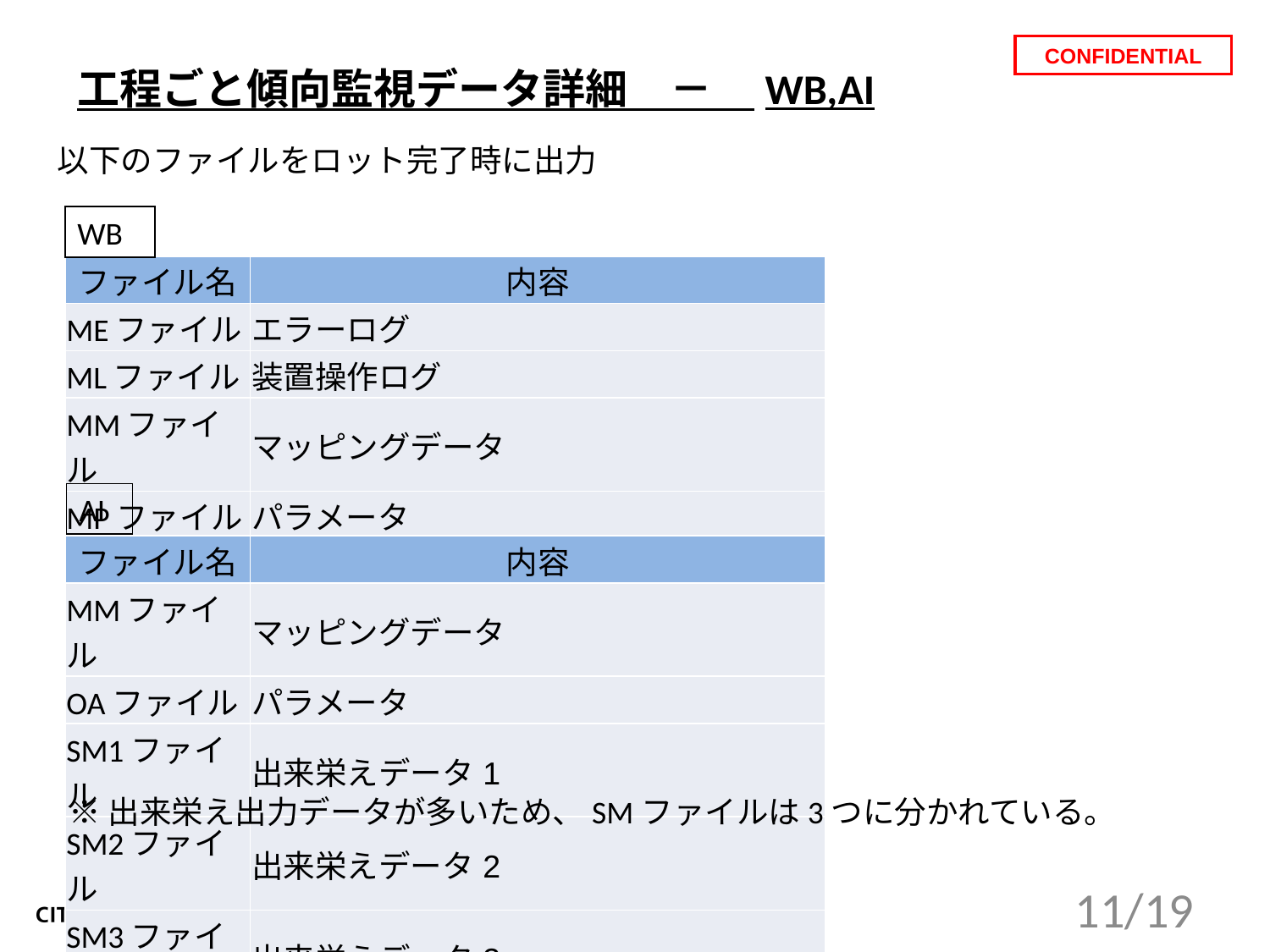

工程ごと傾向監視データ詳細　－　WB,AI
以下のファイルをロット完了時に出力
WB
| ファイル名 | 内容 |
| --- | --- |
| MEファイル | エラーログ |
| MLファイル | 装置操作ログ |
| MMファイル | マッピングデータ |
| MPファイル | パラメータ |
AI
| ファイル名 | 内容 |
| --- | --- |
| MMファイル | マッピングデータ |
| OAファイル | パラメータ |
| SM1ファイル | 出来栄えデータ1 |
| SM2ファイル | 出来栄えデータ2 |
| SM3ファイル | 出来栄えデータ3 |
※出来栄え出力データが多いため、SMファイルは3つに分かれている。
11/19